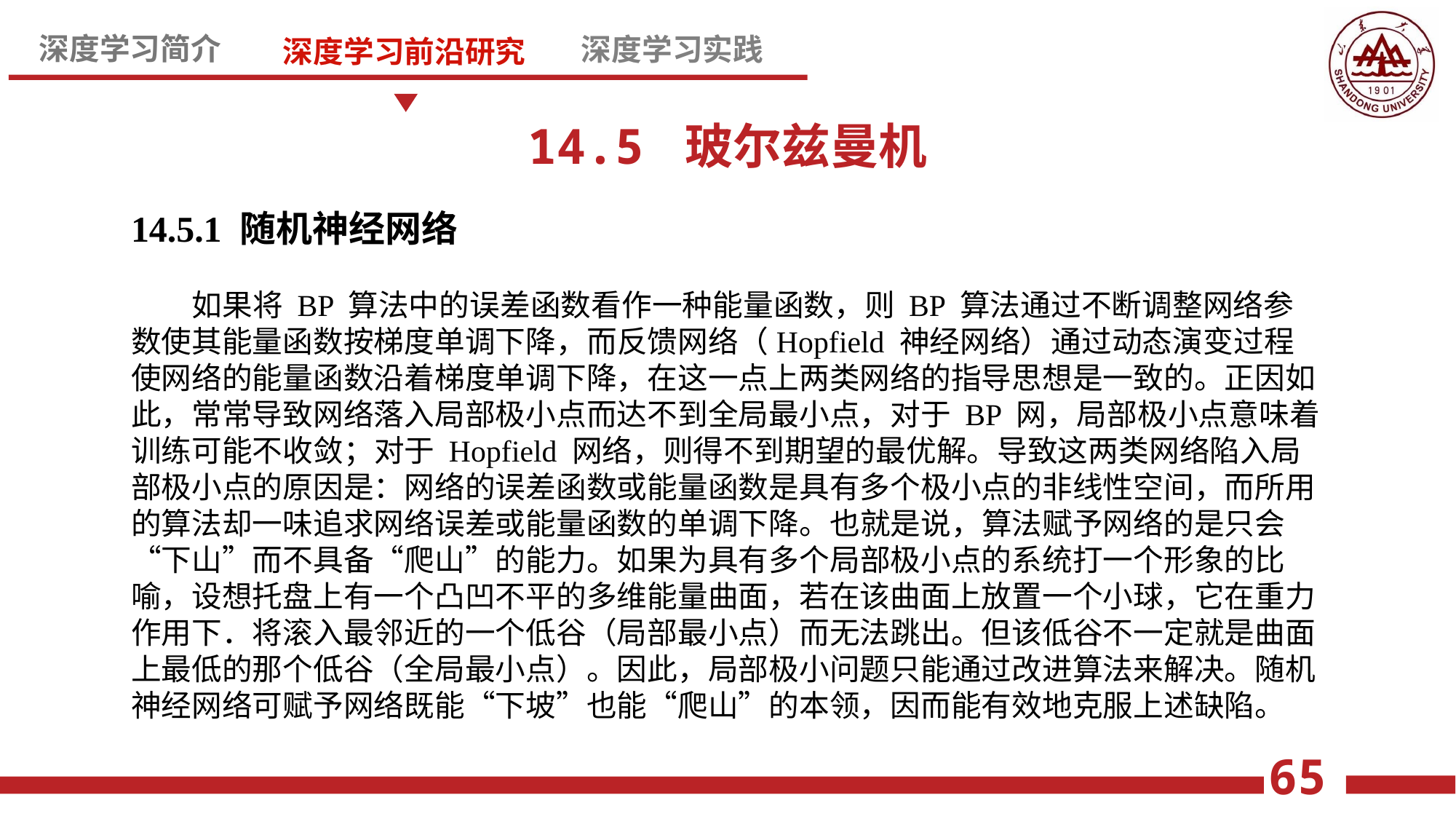

14.5 玻尔兹曼机
14.5.1 随机神经网络

        如果将 BP 算法中的误差函数看作一种能量函数，则 BP 算法通过不断调整网络参数使其能量函数按梯度单调下降，而反馈网络（Hopfield 神经网络）通过动态演变过程使网络的能量函数沿着梯度单调下降，在这一点上两类网络的指导思想是一致的。正因如此，常常导致网络落入局部极小点而达不到全局最小点，对于 BP 网，局部极小点意味着训练可能不收敛；对于 Hopfield 网络，则得不到期望的最优解。导致这两类网络陷入局部极小点的原因是：网络的误差函数或能量函数是具有多个极小点的非线性空间，而所用的算法却一味追求网络误差或能量函数的单调下降。也就是说，算法赋予网络的是只会“下山”而不具备“爬山”的能力。如果为具有多个局部极小点的系统打一个形象的比喻，设想托盘上有一个凸凹不平的多维能量曲面，若在该曲面上放置一个小球，它在重力作用下．将滚入最邻近的一个低谷（局部最小点）而无法跳出。但该低谷不一定就是曲面上最低的那个低谷（全局最小点）。因此，局部极小问题只能通过改进算法来解决。随机神经网络可赋予网络既能“下坡”也能“爬山”的本领，因而能有效地克服上述缺陷。